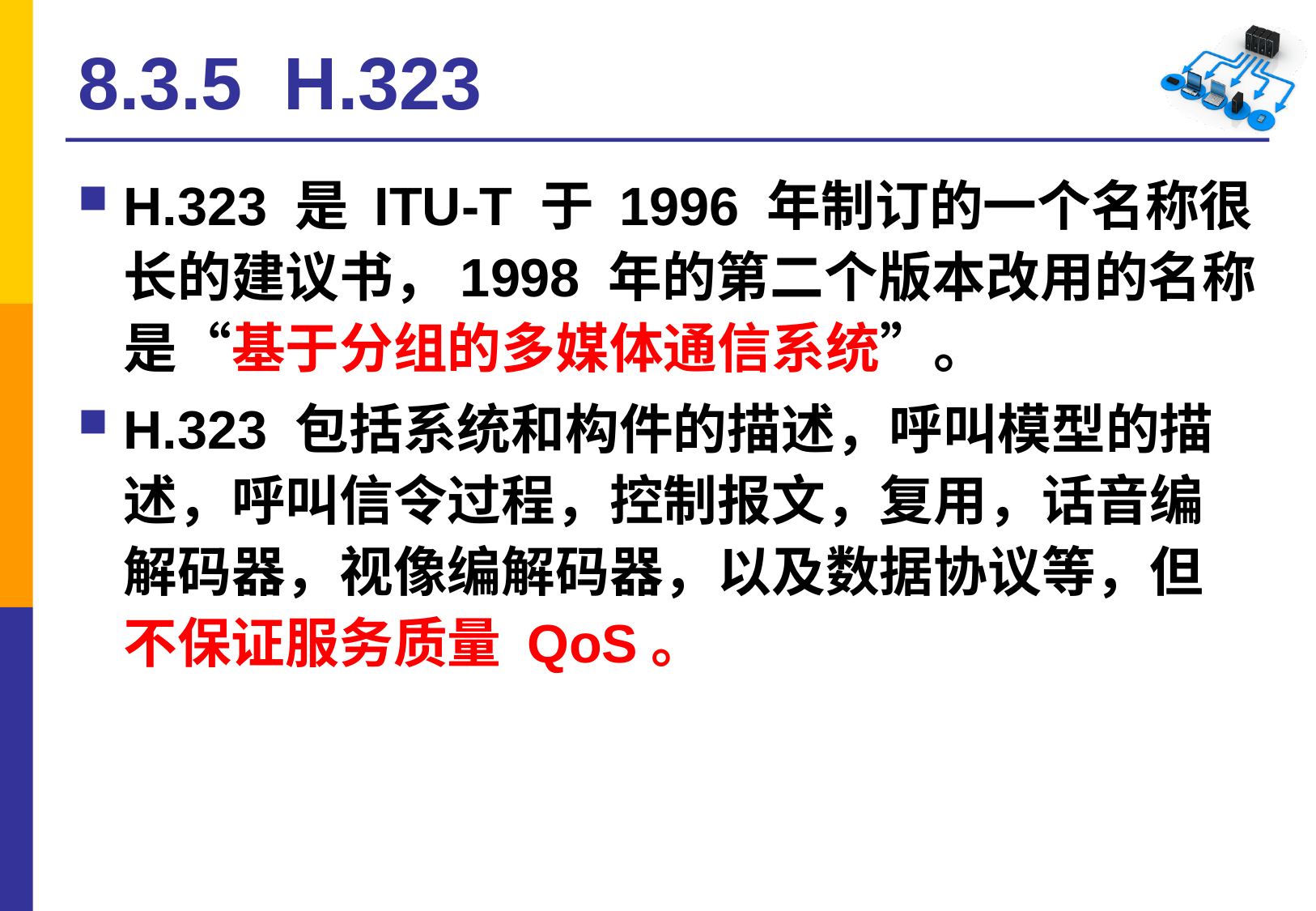

# 8.3.5  H.323
H.323 是 ITU-T 于 1996 年制订的一个名称很长的建议书，1998 年的第二个版本改用的名称是“基于分组的多媒体通信系统”。
H.323 包括系统和构件的描述，呼叫模型的描述，呼叫信令过程，控制报文，复用，话音编解码器，视像编解码器，以及数据协议等，但不保证服务质量 QoS。